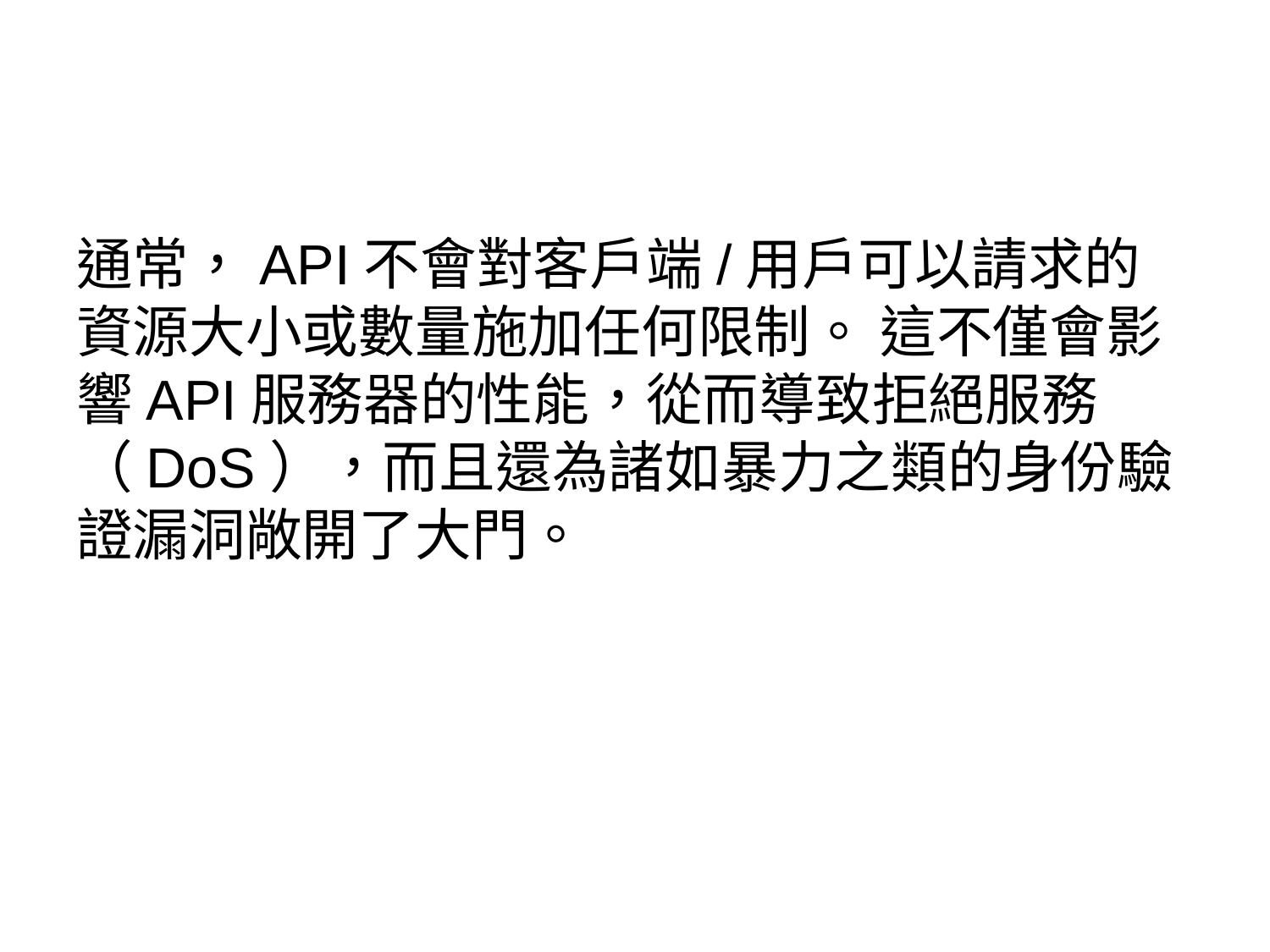

#
通常，API不會對客戶端/用戶可以請求的資源大小或數量施加任何限制。 這不僅會影響API服務器的性能，從而導致拒絕服務（DoS），而且還為諸如暴力之類的身份驗證漏洞敞開了大門。